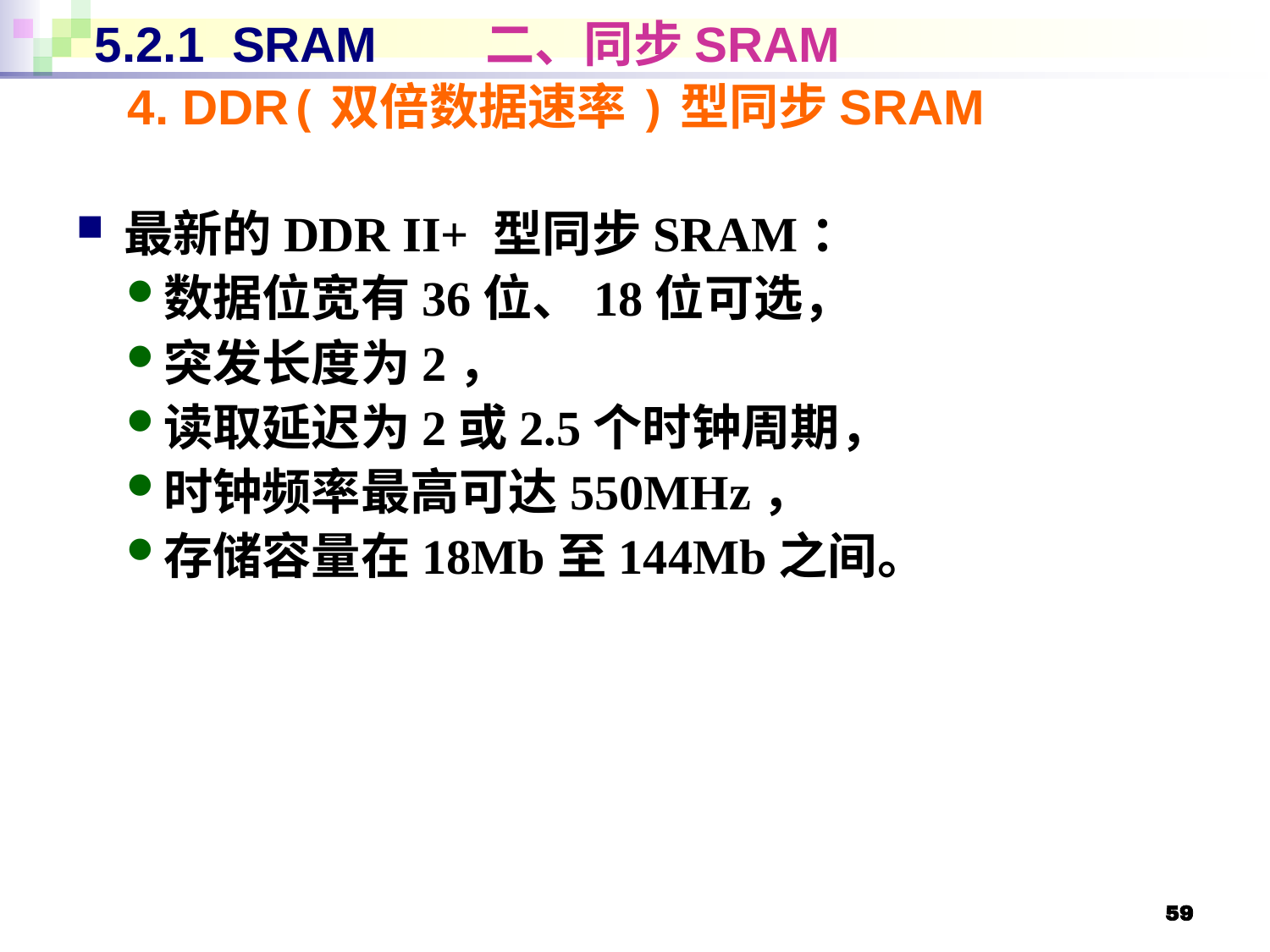

# 5.2.1  SRAM       二、同步SRAM
4. DDR(双倍数据速率)型同步SRAM
最新的DDR II+ 型同步SRAM：
数据位宽有36位、18位可选，
突发长度为2，
读取延迟为2或2.5个时钟周期，
时钟频率最高可达550MHz，
存储容量在18Mb至144Mb之间。
59